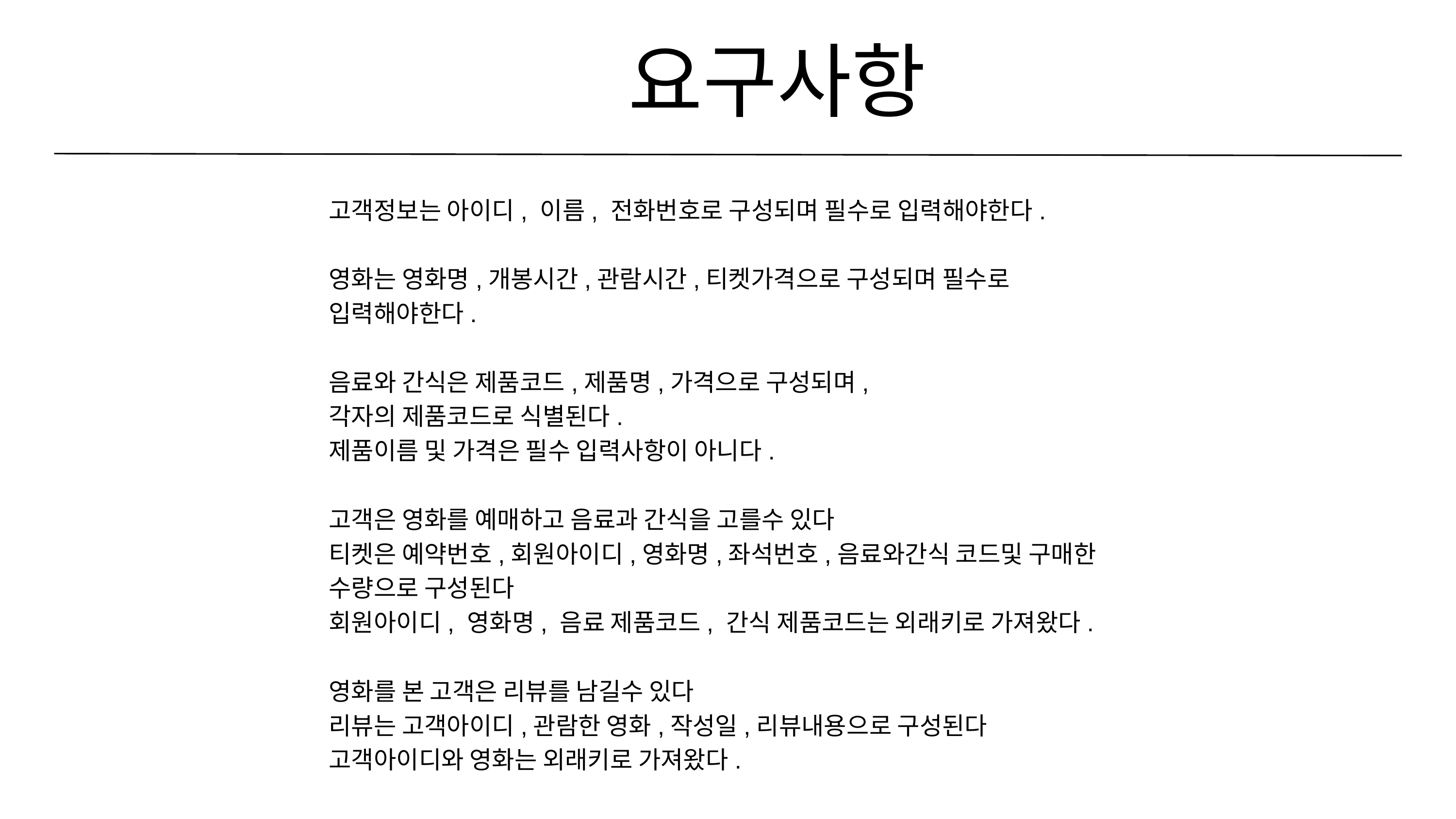

요구사항

고객정보는 아이디, 이름, 전화번호로 구성되며 필수로 입력해야한다.

영화는 영화명,개봉시간,관람시간,티켓가격으로 구성되며 필수로 입력해야한다.

음료와 간식은 제품코드,제품명,가격으로 구성되며,
각자의 제품코드로 식별된다.
제품이름 및 가격은 필수 입력사항이 아니다.

고객은 영화를 예매하고 음료과 간식을 고를수 있다
티켓은 예약번호,회원아이디,영화명,좌석번호,음료와간식 코드및 구매한 수량으로 구성된다
회원아이디, 영화명, 음료 제품코드, 간식 제품코드는 외래키로 가져왔다.

영화를 본 고객은 리뷰를 남길수 있다
리뷰는 고객아이디,관람한 영화,작성일,리뷰내용으로 구성된다
고객아이디와 영화는 외래키로 가져왔다.